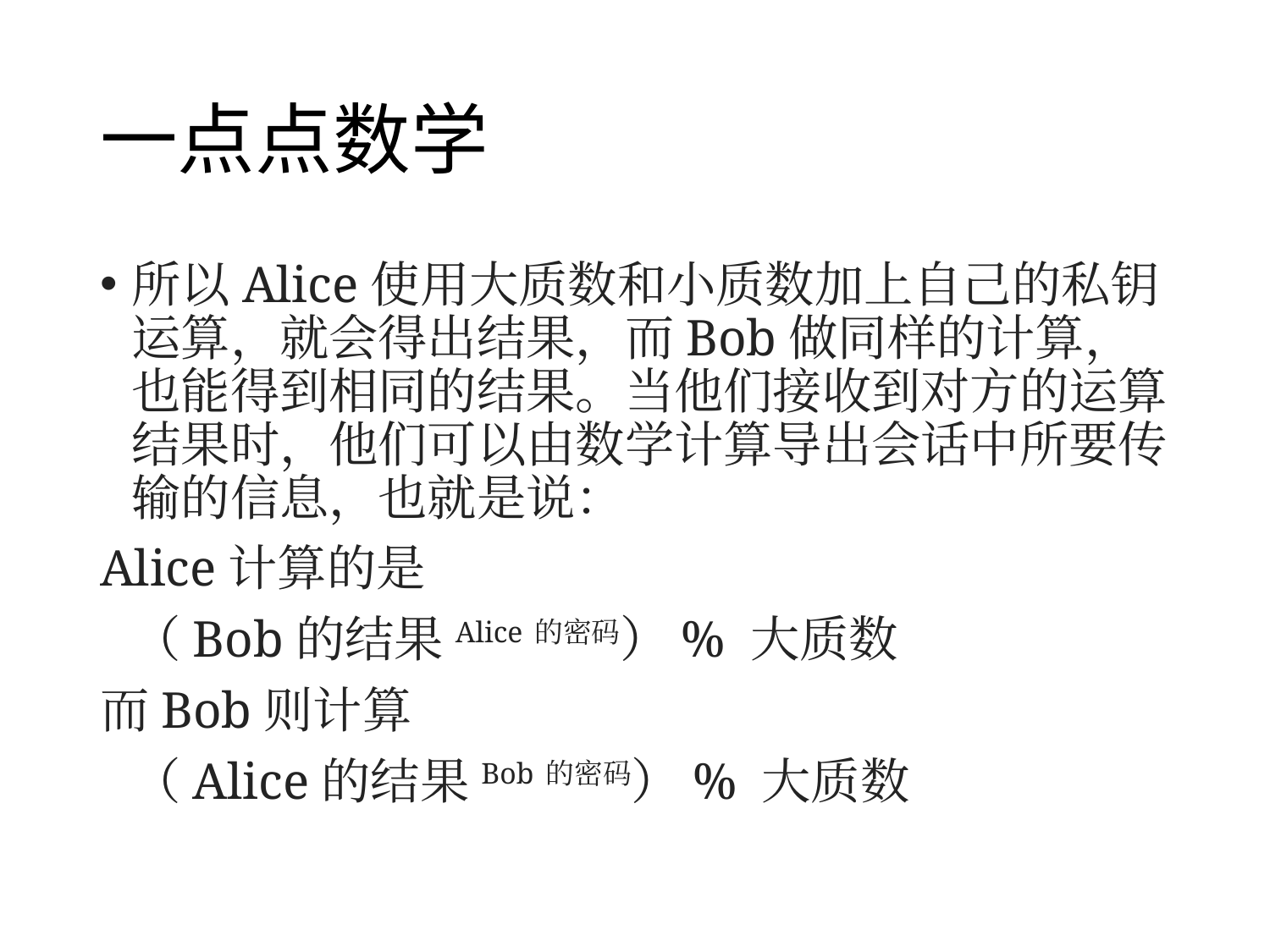

# 一点点数学
所以Alice使用大质数和小质数加上自己的私钥运算，就会得出结果，而Bob做同样的计算，也能得到相同的结果。当他们接收到对方的运算结果时，他们可以由数学计算导出会话中所要传输的信息，也就是说：
Alice计算的是
（Bob的结果Alice的密码）% 大质数
而Bob则计算
（Alice的结果Bob的密码）% 大质数